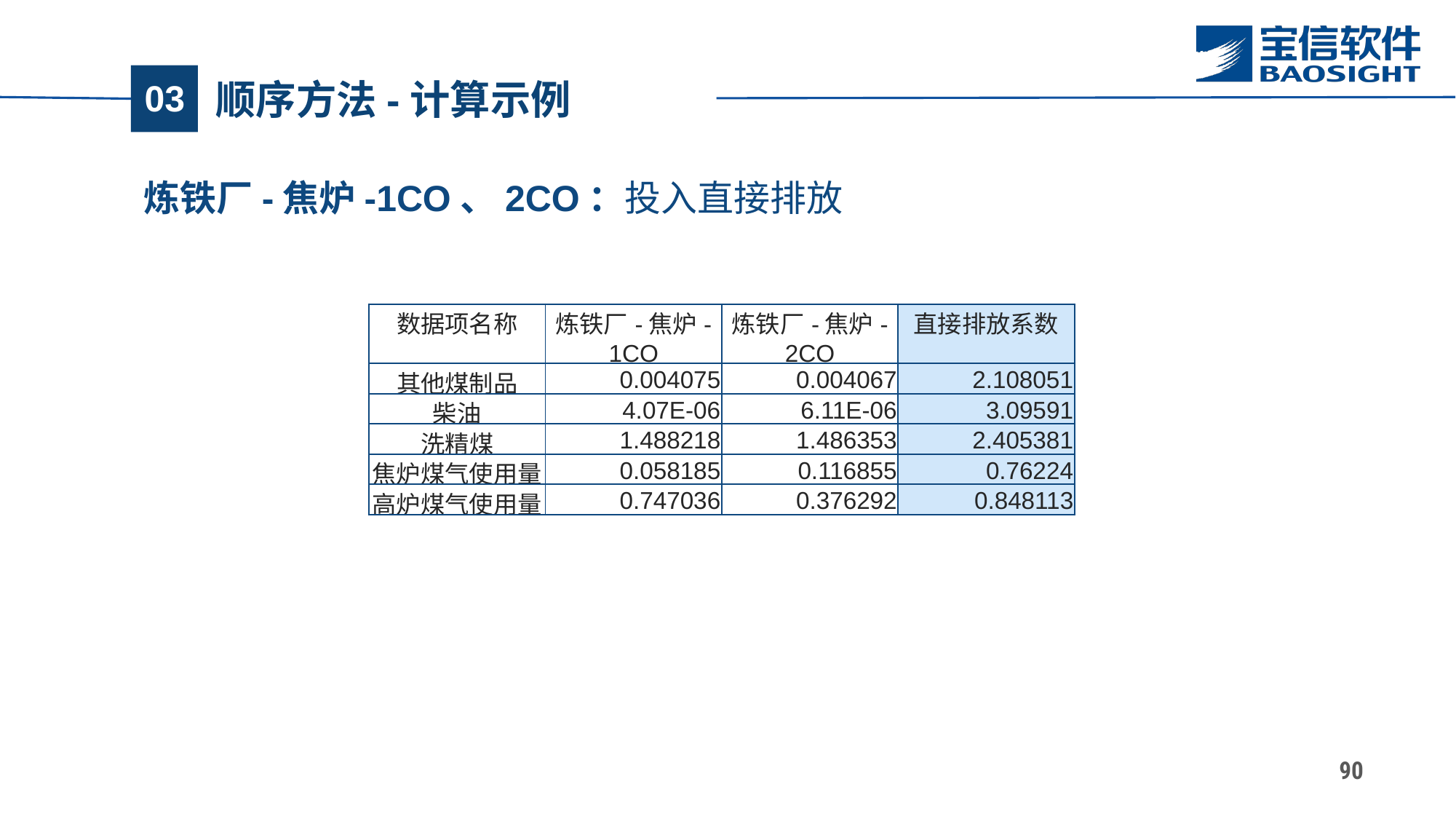

# 顺序方法-计算示例
03
炼铁厂-焦炉-1CO、2CO：投入直接排放
| 数据项名称 | 炼铁厂-焦炉-1CO | 炼铁厂-焦炉-2CO | 直接排放系数 |
| --- | --- | --- | --- |
| 其他煤制品 | 0.004075 | 0.004067 | 2.108051 |
| 柴油 | 4.07E-06 | 6.11E-06 | 3.09591 |
| 洗精煤 | 1.488218 | 1.486353 | 2.405381 |
| 焦炉煤气使用量 | 0.058185 | 0.116855 | 0.76224 |
| 高炉煤气使用量 | 0.747036 | 0.376292 | 0.848113 |